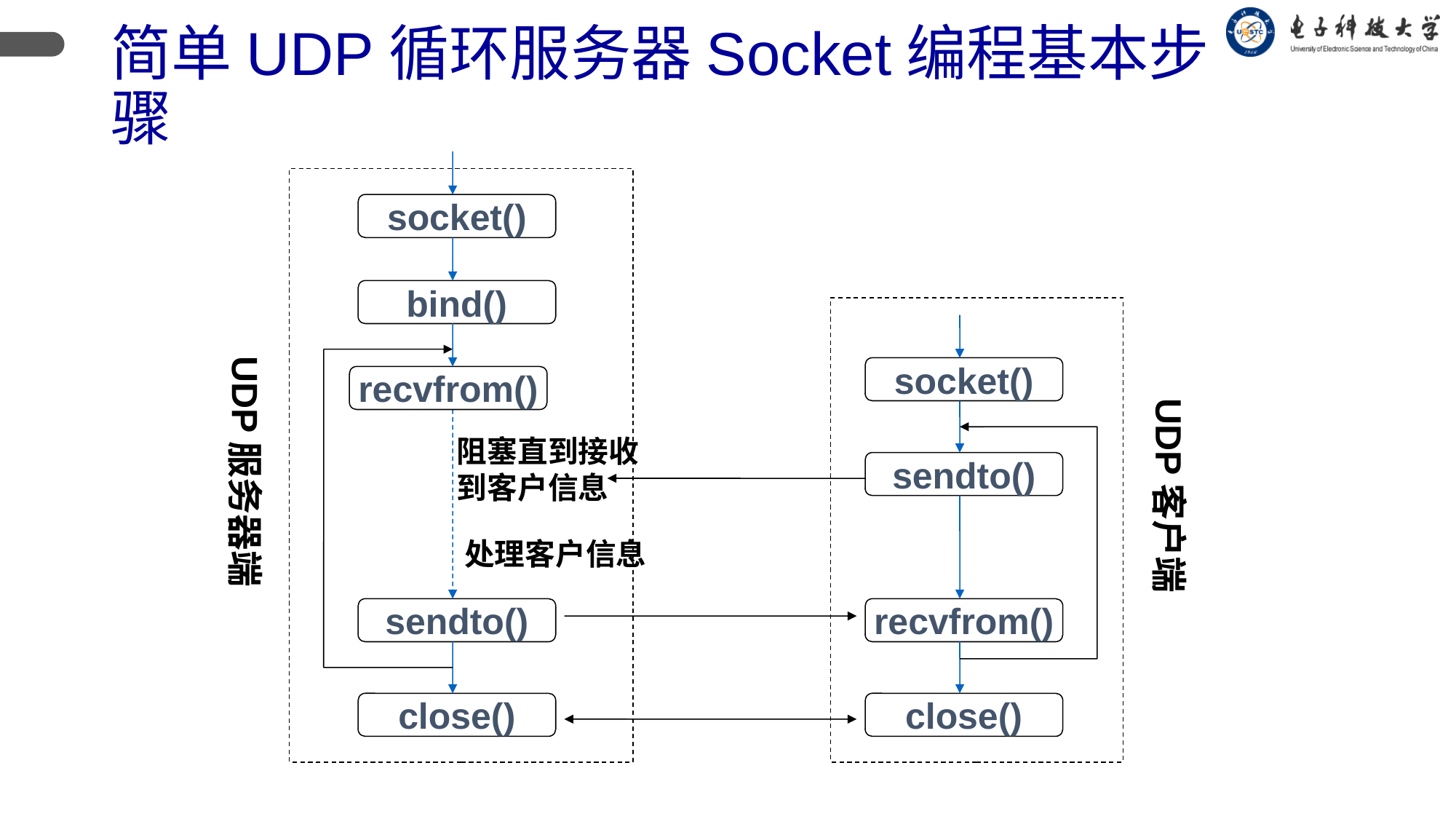

# 简单UDP循环服务器Socket编程基本步骤

socket()

bind()

recvfrom()

阻塞直到接收
到客户信息
处理客户信息
sendto()

close()

UDP服务器端
socket()
UDP客户端

sendto()

recvfrom()

close()